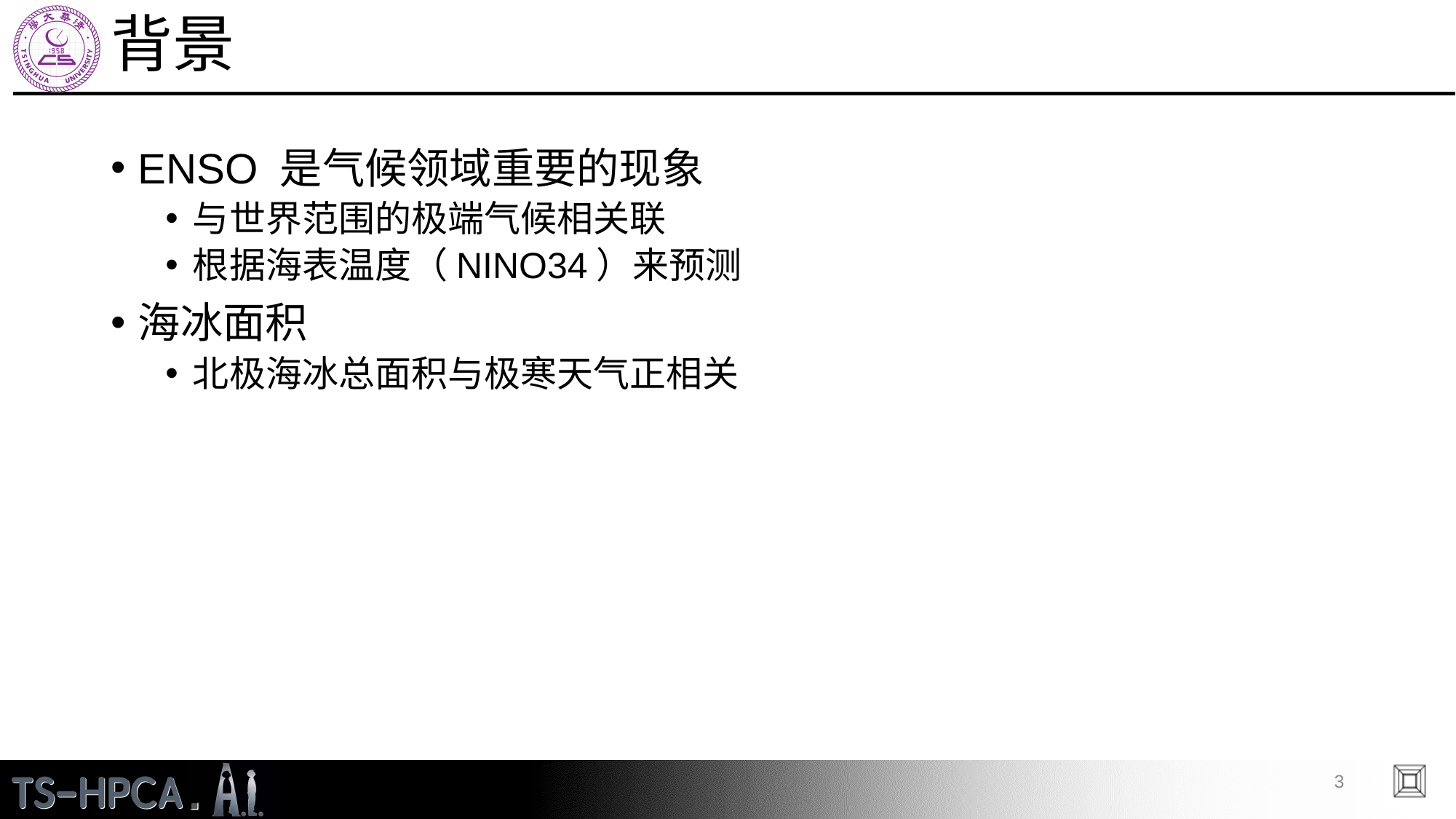

# 背景
ENSO 是气候领域重要的现象
与世界范围的极端气候相关联
根据海表温度（NINO34）来预测
海冰面积
北极海冰总面积与极寒天气正相关

3